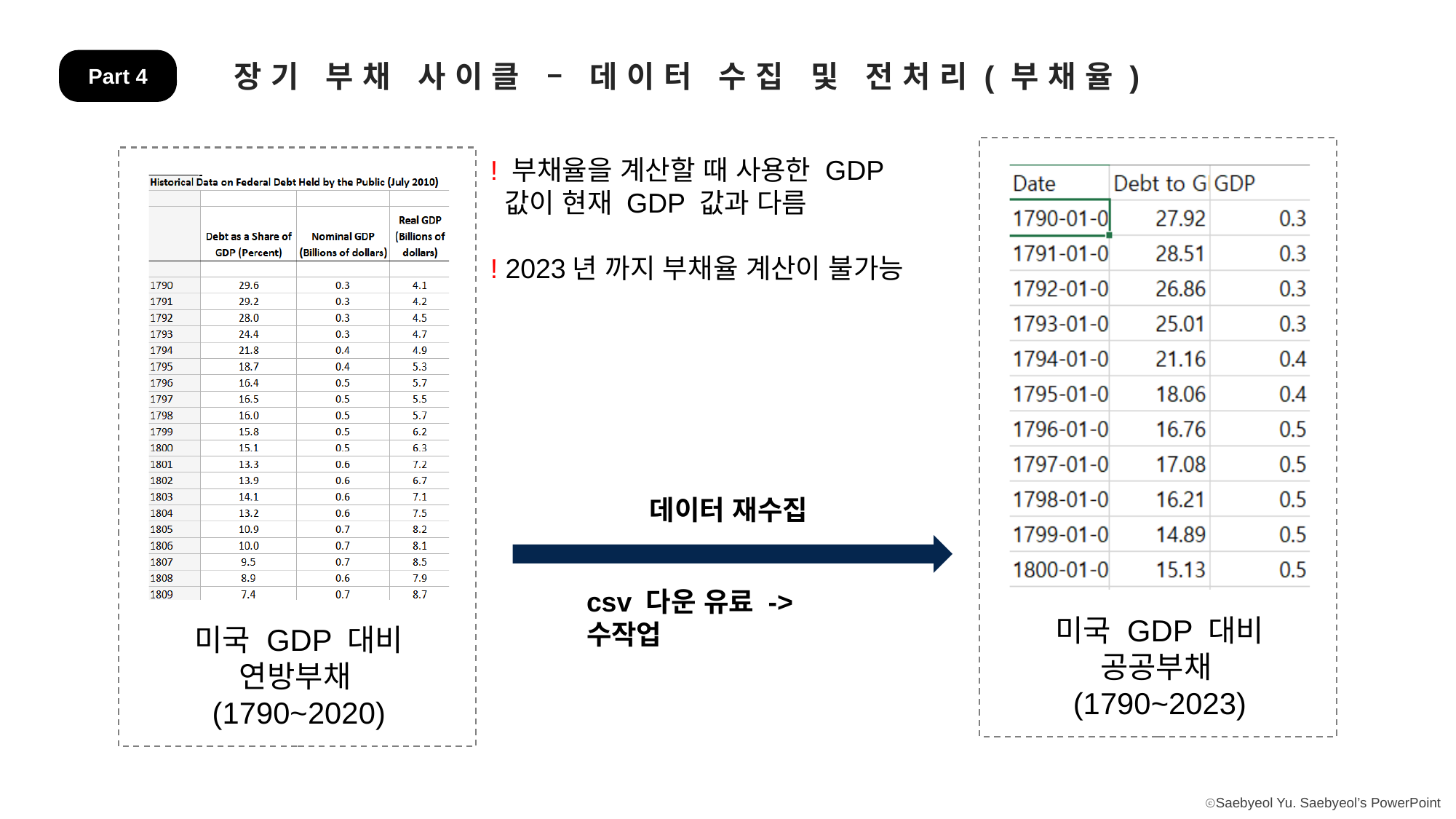

장기 부채 사이클 – 데이터 수집 및 전처리(부채율)
Part 4

미국 GDP 대비 공공부채(1790~2023)

미국 GDP 대비 연방부채(1790~2020)
! 부채율을 계산할 때 사용한 GDP      값이 현재 GDP 값과 다름

! 2023년 까지 부채율 계산이 불가능
데이터 재수집

csv 다운 유료 -> 수작업